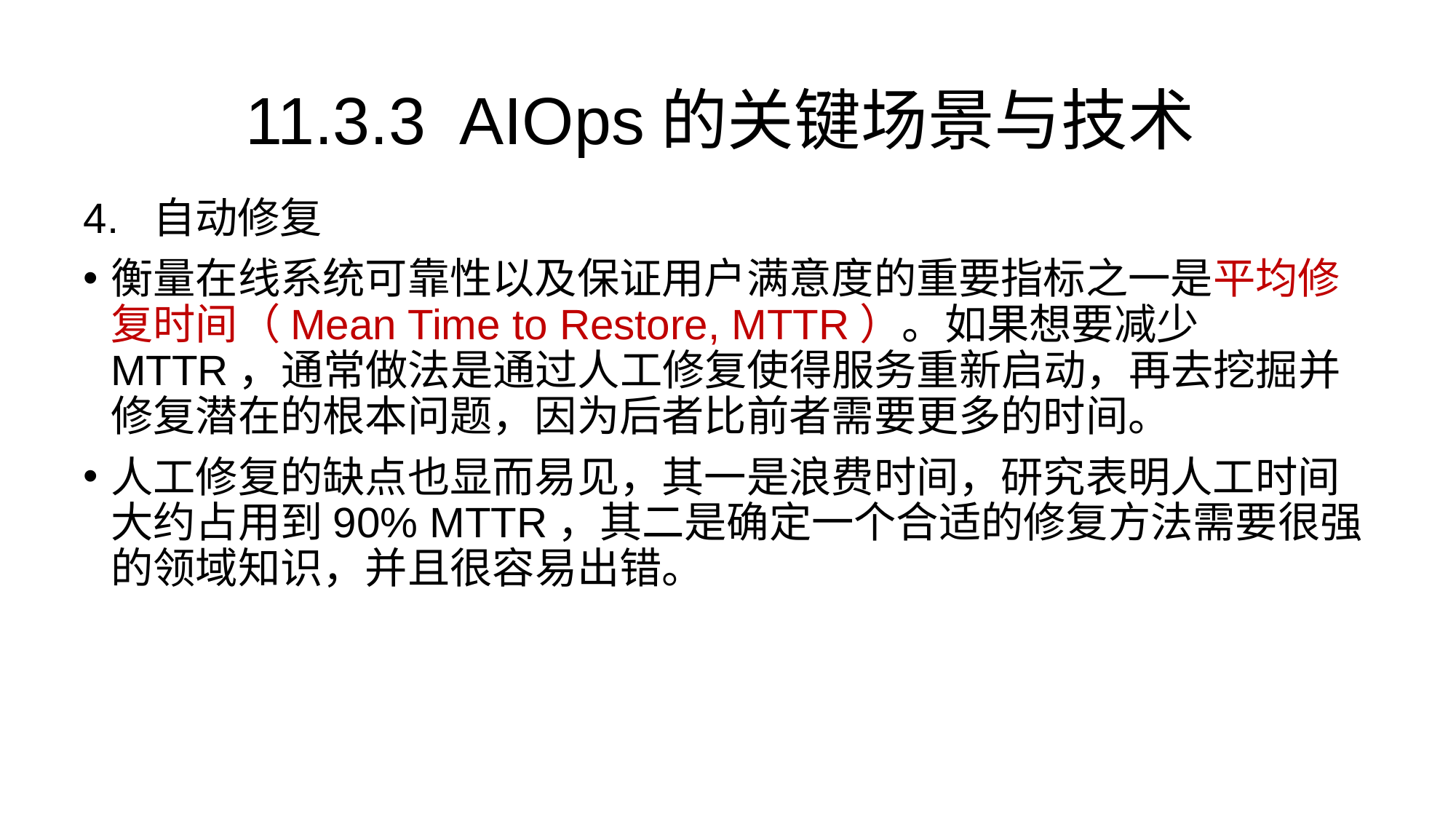

# 11.3.3  AIOps的关键场景与技术
4.  自动修复
衡量在线系统可靠性以及保证用户满意度的重要指标之一是平均修复时间（Mean Time to Restore, MTTR）。如果想要减少MTTR，通常做法是通过人工修复使得服务重新启动，再去挖掘并修复潜在的根本问题，因为后者比前者需要更多的时间。
人工修复的缺点也显而易见，其一是浪费时间，研究表明人工时间大约占用到90% MTTR，其二是确定一个合适的修复方法需要很强的领域知识，并且很容易出错。